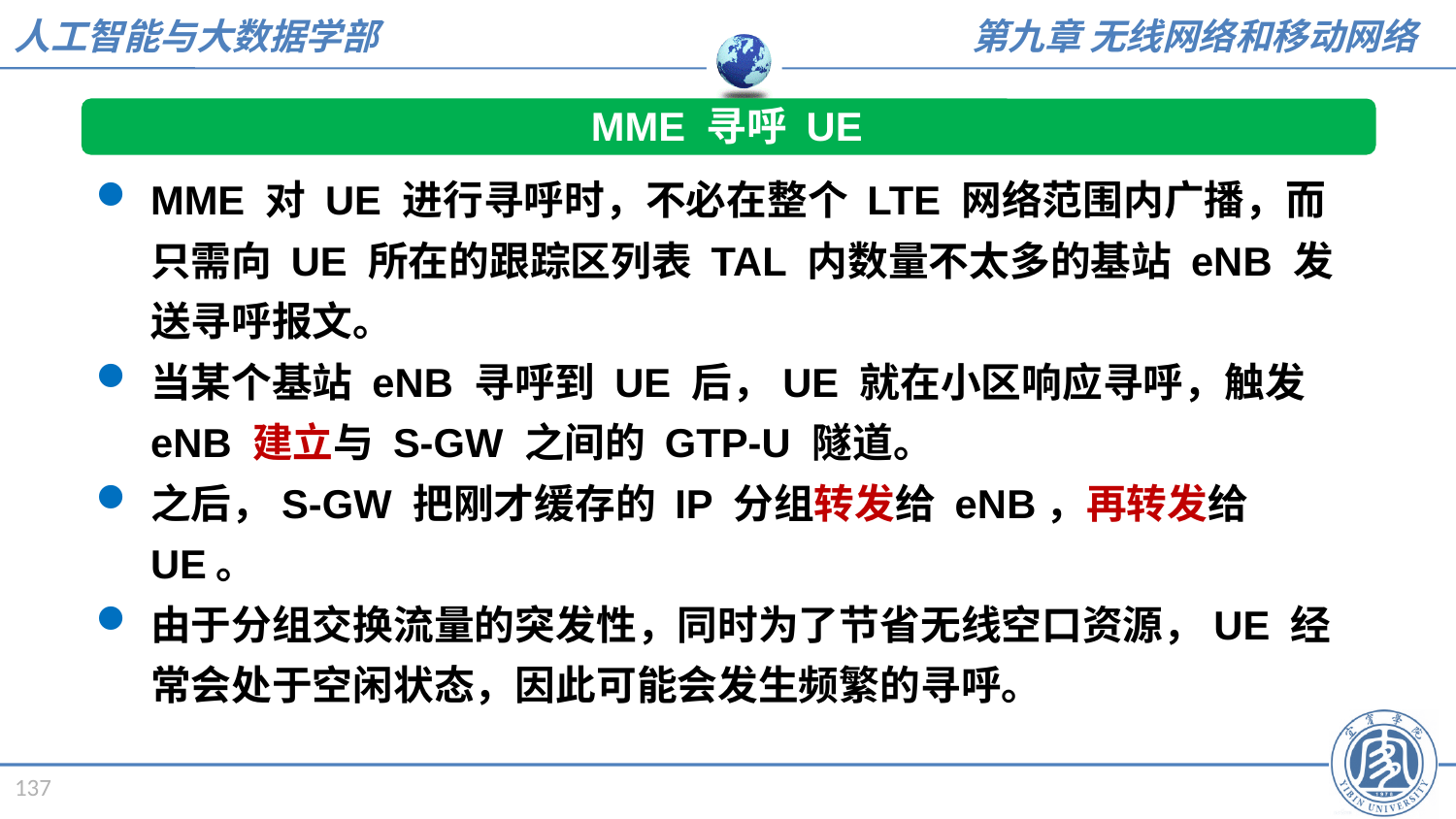

MME 寻呼 UE

MME 对 UE 进行寻呼时，不必在整个 LTE 网络范围内广播，而只需向 UE 所在的跟踪区列表 TAL 内数量不太多的基站 eNB 发送寻呼报文。
当某个基站 eNB 寻呼到 UE 后，UE 就在小区响应寻呼，触发 eNB 建立与 S-GW 之间的 GTP-U 隧道。
之后，S-GW 把刚才缓存的 IP 分组转发给 eNB，再转发给 UE。
由于分组交换流量的突发性，同时为了节省无线空口资源，UE 经常会处于空闲状态，因此可能会发生频繁的寻呼。
137